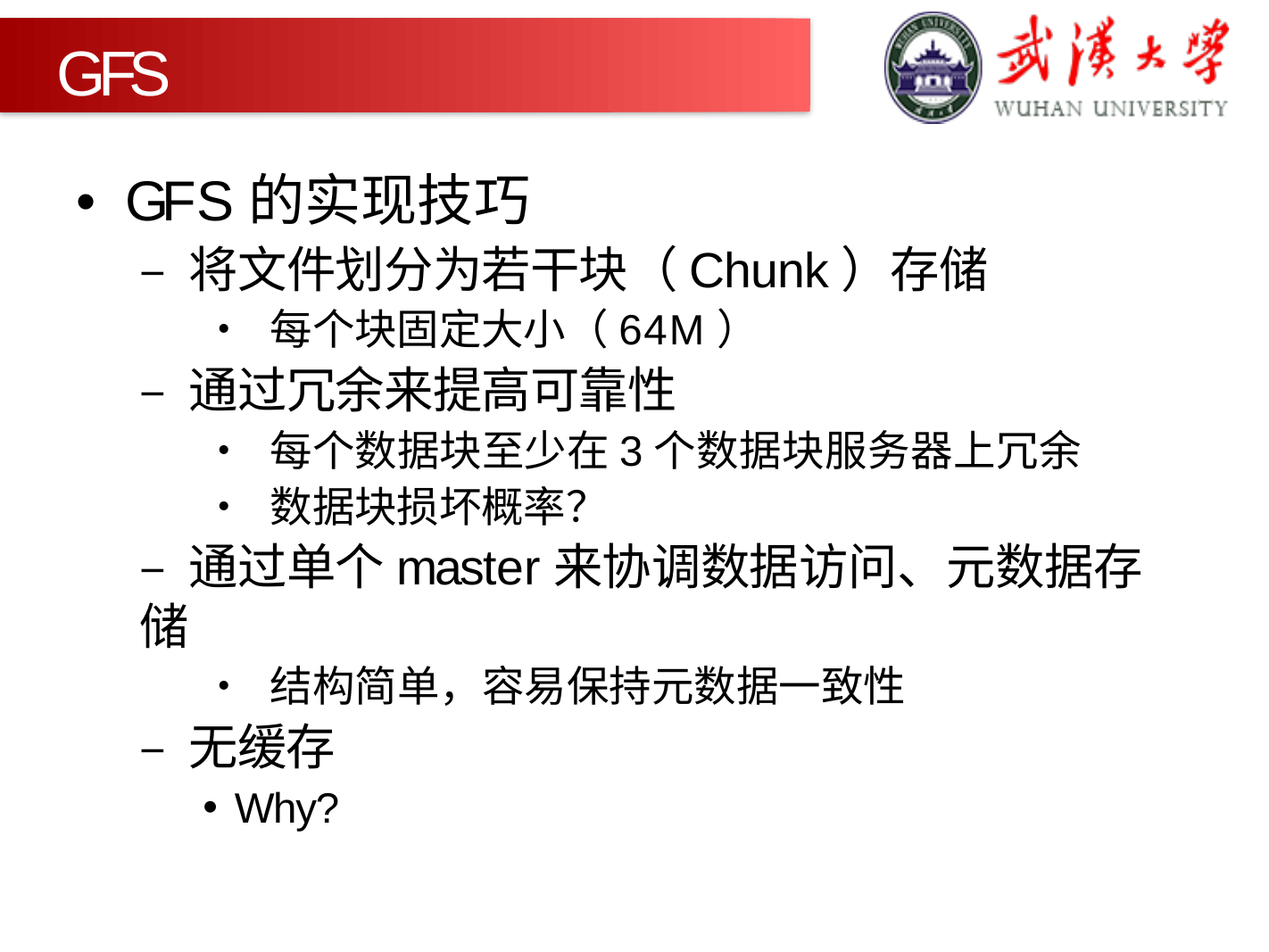

GFS
•	GFS的实现技巧
– 将文件划分为若干块（Chunk）存储
• 每个块固定大小（64M）
– 通过冗余来提高可靠性
• 每个数据块至少在3个数据块服务器上冗余
• 数据块损坏概率？
– 通过单个master来协调数据访问、元数据存储
• 结构简单，容易保持元数据一致性
– 无缓存
Why?